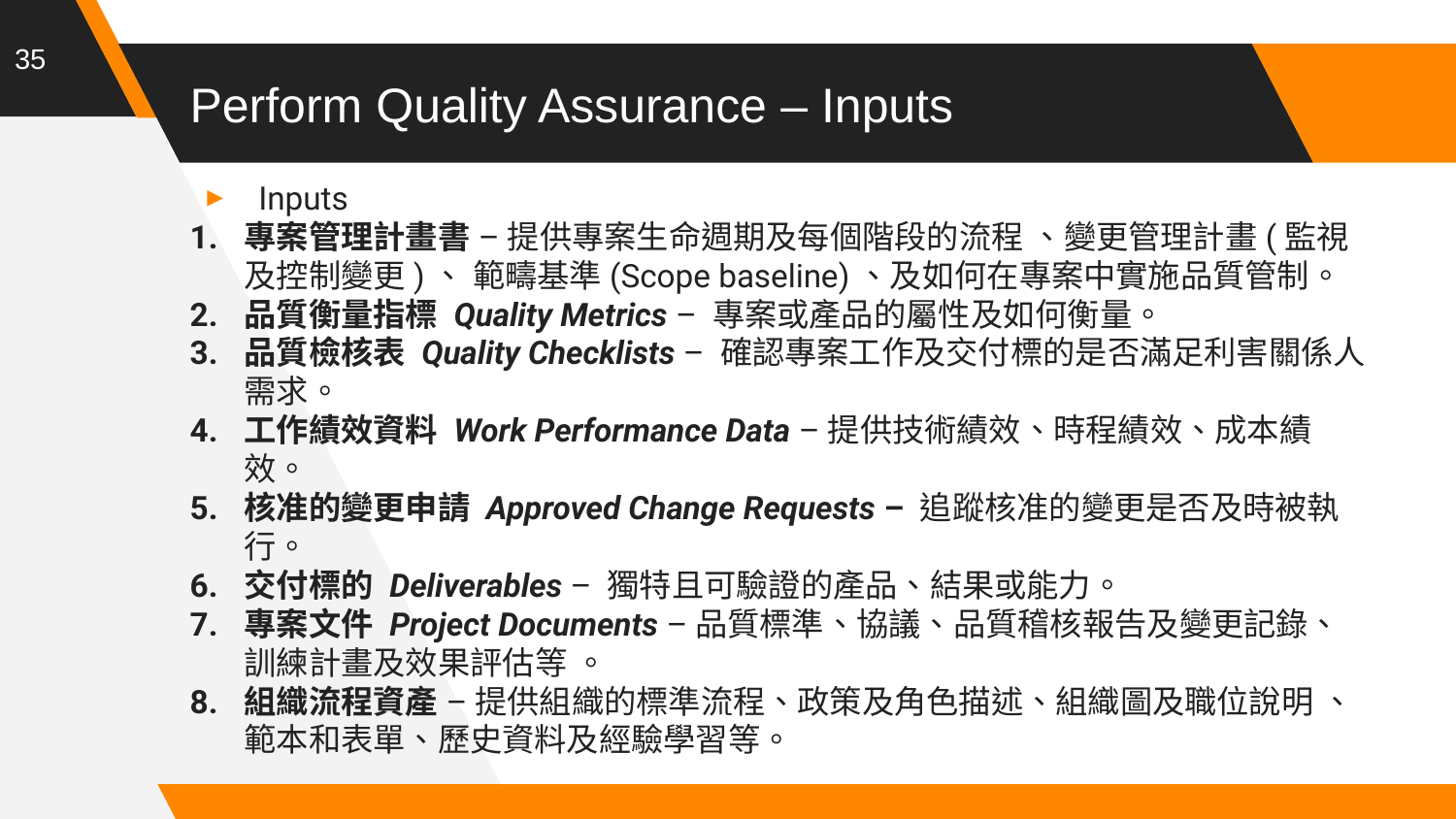

35
# Perform Quality Assurance – Inputs
Inputs
專案管理計畫書 – 提供專案生命週期及每個階段的流程 、變更管理計畫(監視及控制變更)、 範疇基準(Scope baseline)、及如何在專案中實施品質管制。
品質衡量指標 Quality Metrics – 專案或產品的屬性及如何衡量。
品質檢核表 Quality Checklists – 確認專案工作及交付標的是否滿足利害關係人需求。
工作績效資料 Work Performance Data –提供技術績效、時程績效、成本績效。
核准的變更申請 Approved Change Requests – 追蹤核准的變更是否及時被執行。
交付標的 Deliverables – 獨特且可驗證的產品、結果或能力。
專案文件 Project Documents –品質標準、協議、品質稽核報告及變更記錄、訓練計畫及效果評估等 。
組織流程資產 – 提供組織的標準流程、政策及角色描述、組織圖及職位說明 、範本和表單、歷史資料及經驗學習等。